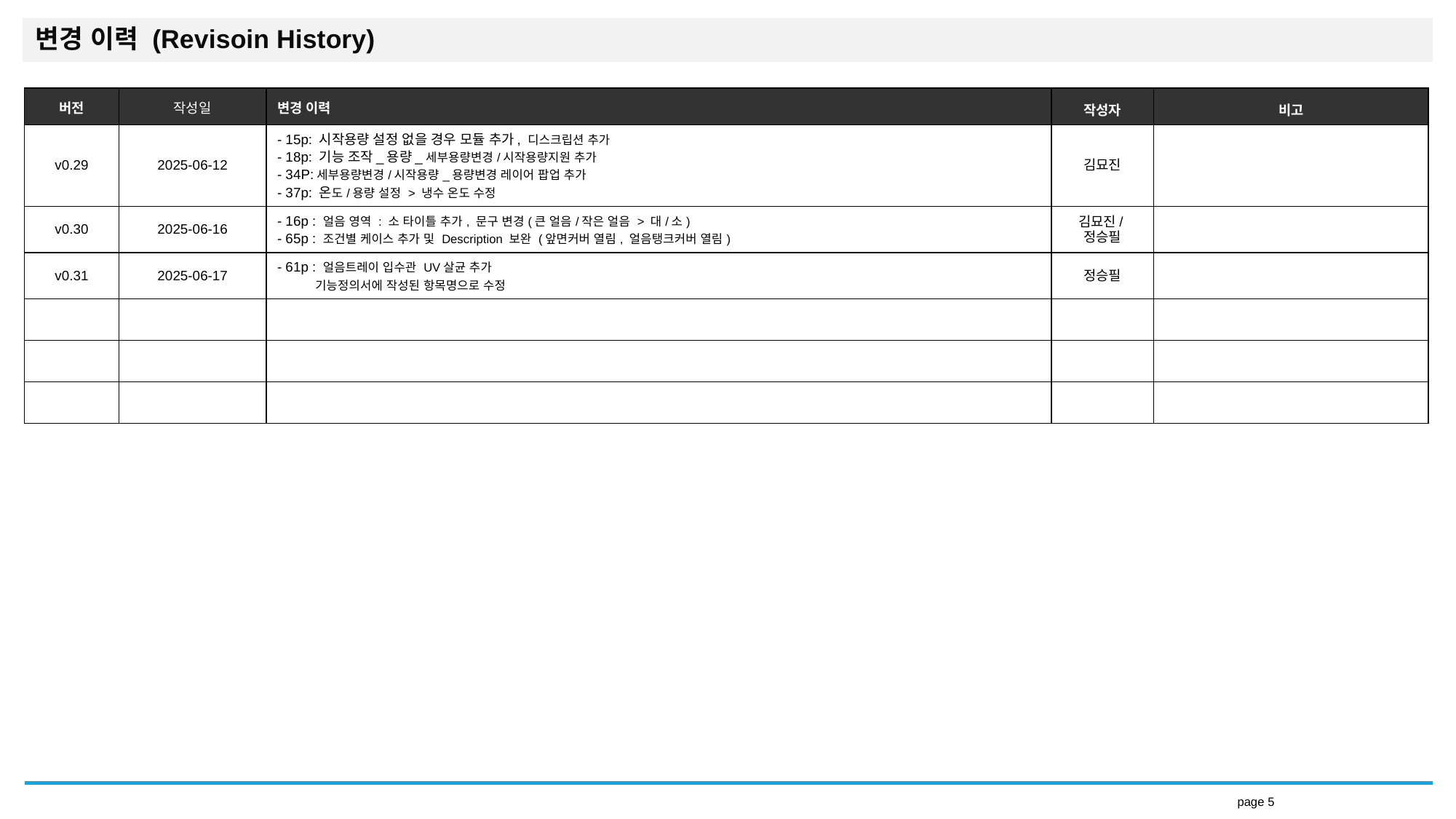

변경 이력 (Revisoin History)
| 버전 | 작성일 | 변경 이력 | 작성자 | 비고 |
| --- | --- | --- | --- | --- |
| v0.29 | 2025-06-12 | - 15p: 시작용량 설정 없을 경우 모듈 추가, 디스크립션 추가 - 18p: 기능 조작\_용량\_세부용량변경/시작용량지원 추가 - 34P:세부용량변경/시작용량\_용량변경 레이어 팝업 추가 - 37p: 온도/용량 설정 > 냉수 온도 수정 | 김묘진 |  |
| v0.30 | 2025-06-16 | - 16p : 얼음 영역 : 소 타이틀 추가, 문구 변경(큰 얼음/작은 얼음 > 대/소) - 65p : 조건별 케이스 추가 및 Description 보완 (앞면커버 열림, 얼음탱크커버 열림) | 김묘진/정승필 |  |
| v0.31 | 2025-06-17 | - 61p : 얼음트레이 입수관 UV살균 추가 기능정의서에 작성된 항목명으로 수정 | 정승필 |  |
|  |  |  |  |  |
|  |  |  |  |  |
|  |  |  |  |  |
page 5